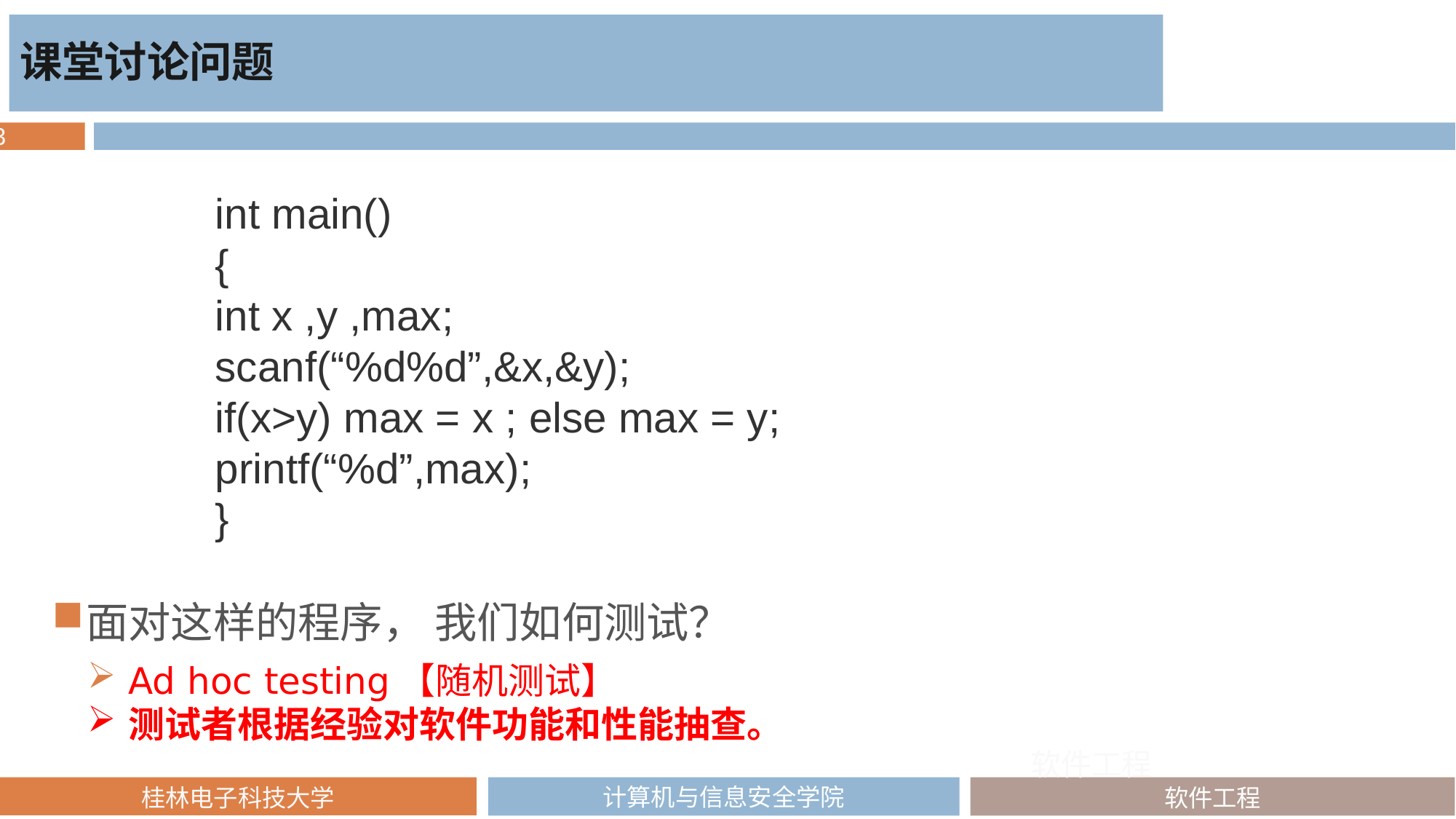

课堂讨论问题

int main()
{
int x ,y ,max;
scanf(“%d%d”,&x,&y);
if(x>y) max = x ; else max = y;
printf(“%d”,max);
}
面对这样的程序， 我们如何测试？
Ad hoc testing【随机测试】
测试者根据经验对软件功能和性能抽查。
软件工程